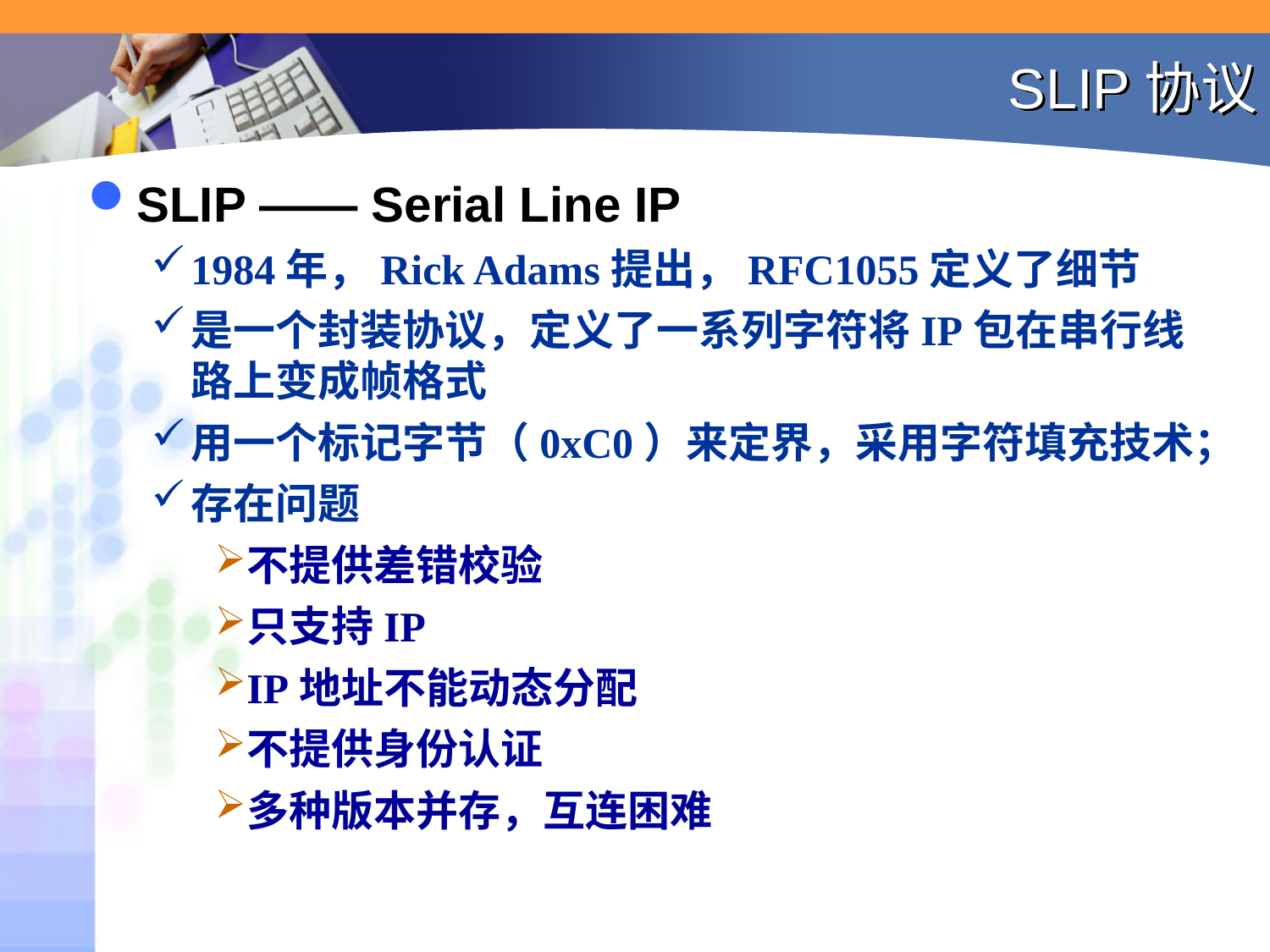

# SLIP协议
SLIP —— Serial Line IP
1984年，Rick Adams提出，RFC1055定义了细节
是一个封装协议，定义了一系列字符将IP包在串行线路上变成帧格式
用一个标记字节（0xC0）来定界，采用字符填充技术；
存在问题
不提供差错校验
只支持IP
IP地址不能动态分配
不提供身份认证
多种版本并存，互连困难